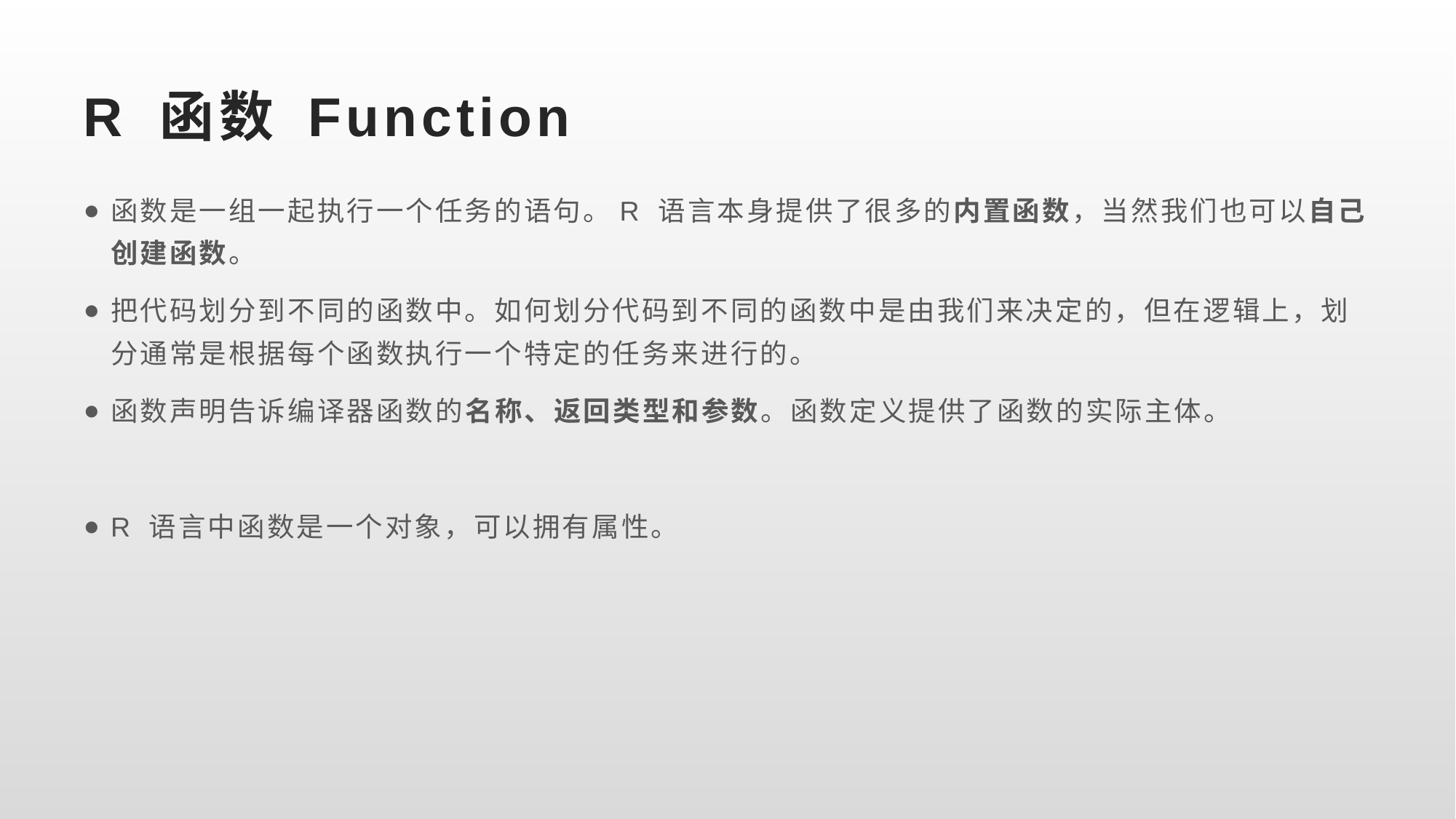

# R 函数 Function
函数是一组一起执行一个任务的语句。R 语言本身提供了很多的内置函数，当然我们也可以自己创建函数。
把代码划分到不同的函数中。如何划分代码到不同的函数中是由我们来决定的，但在逻辑上，划分通常是根据每个函数执行一个特定的任务来进行的。
函数声明告诉编译器函数的名称、返回类型和参数。函数定义提供了函数的实际主体。

R 语言中函数是一个对象，可以拥有属性。